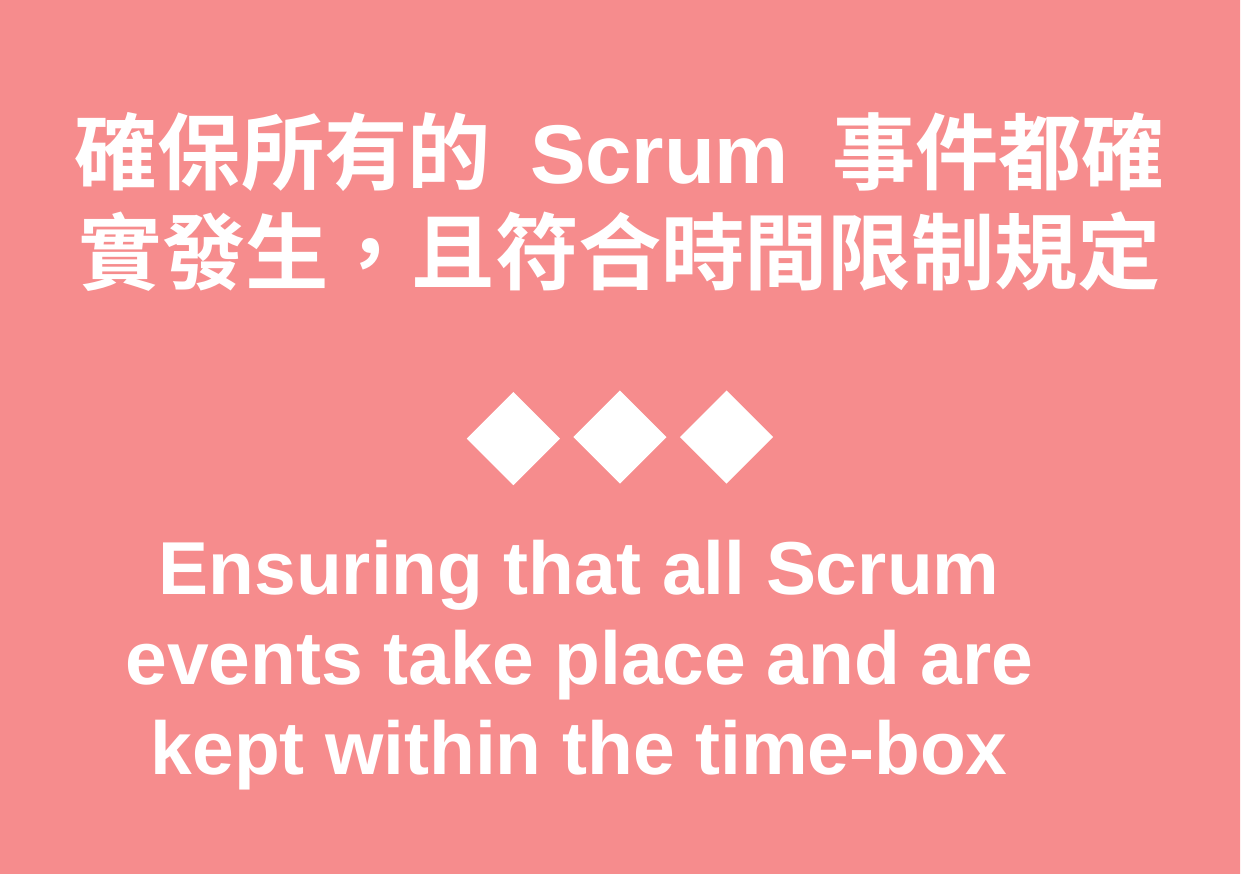

確保所有的 Scrum 事件都確實發生，且符合時間限制規定

Ensuring that all Scrum events take place and are kept within the time-box